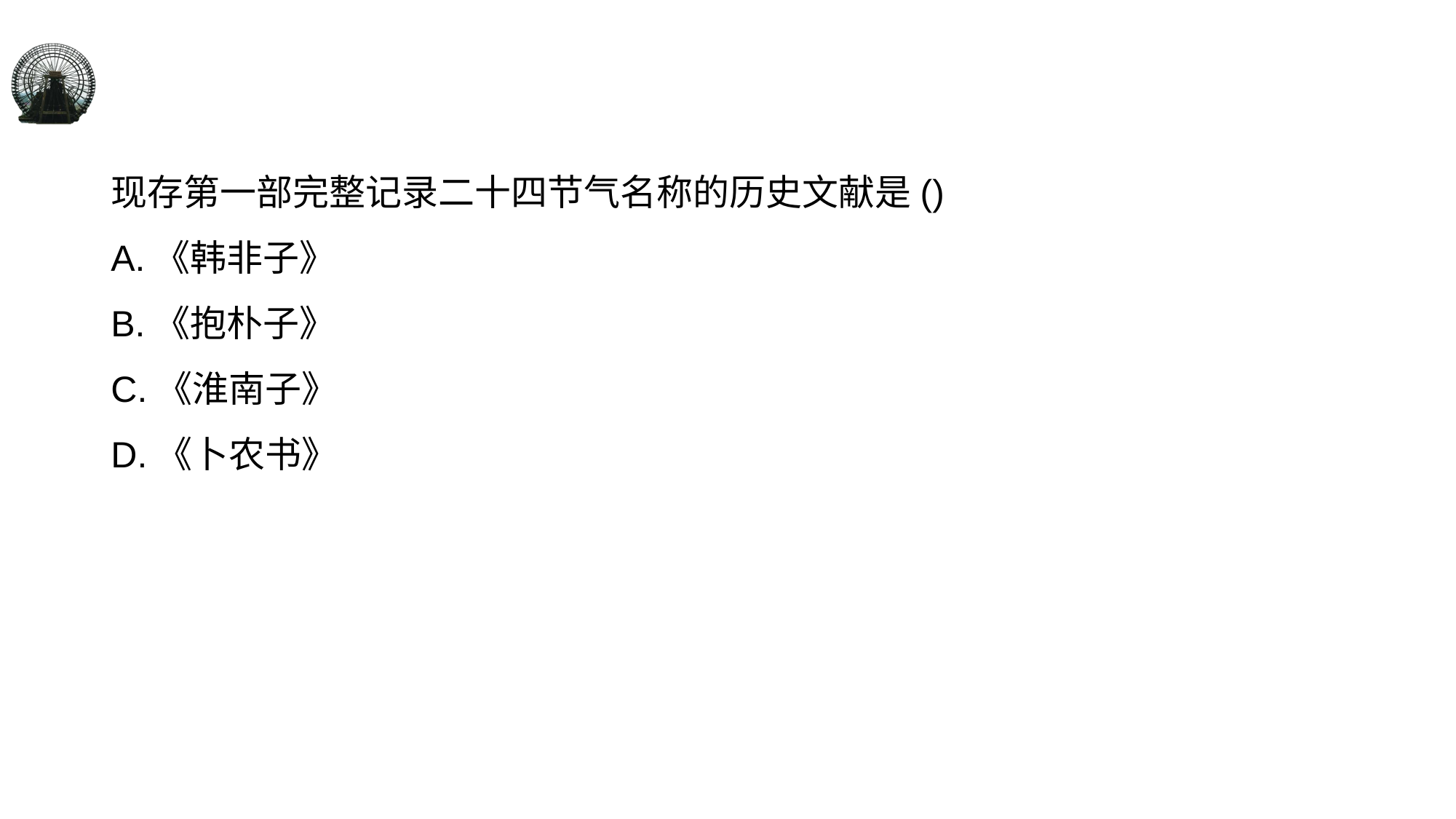

#
现存第一部完整记录二十四节气名称的历史文献是()
A.《韩非子》
B.《抱朴子》
C.《淮南子》
D.《卜农书》
26